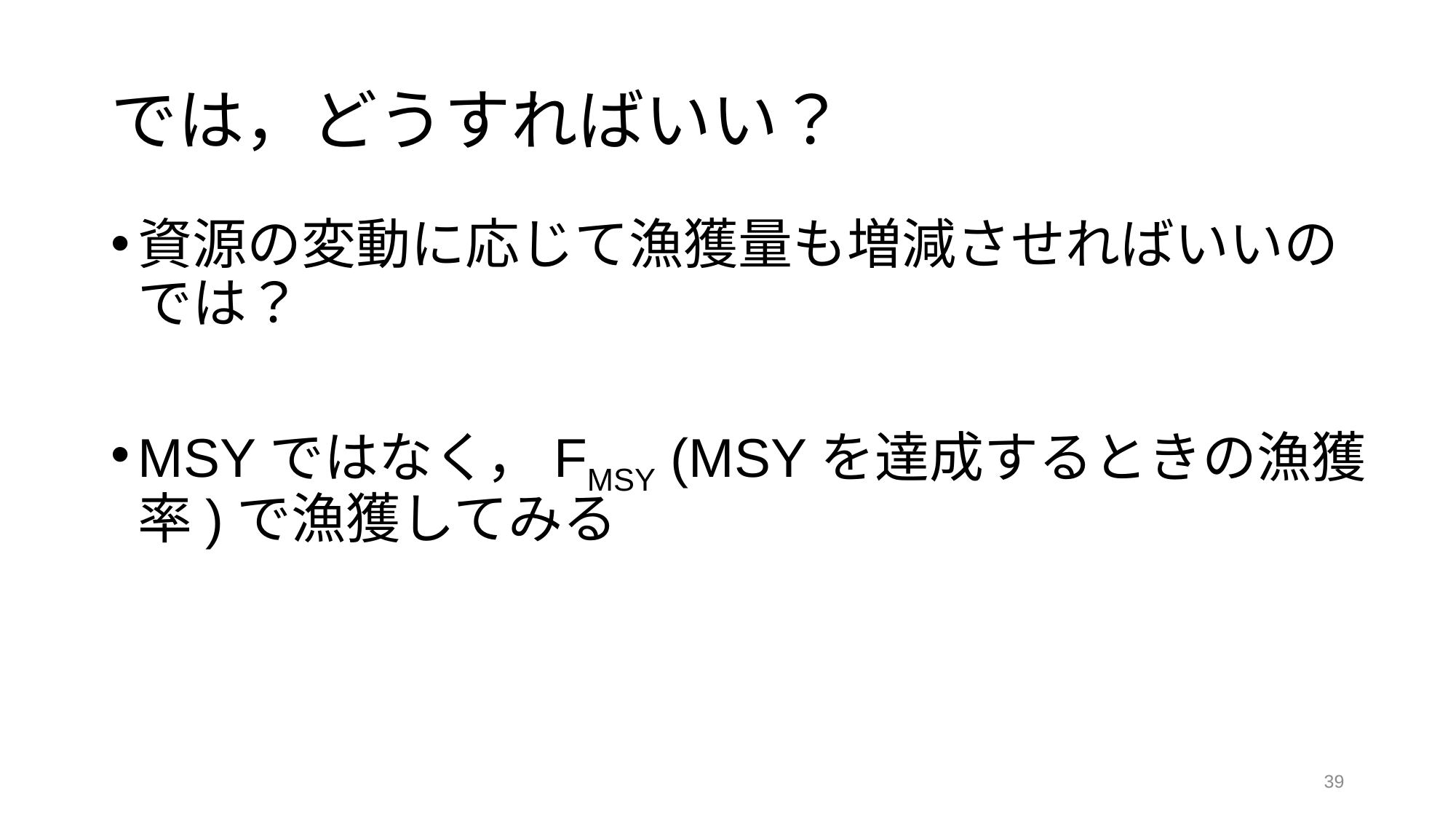

# では，どうすればいい？
資源の変動に応じて漁獲量も増減させればいいのでは？

MSYではなく，FMSY (MSYを達成するときの漁獲率)で漁獲してみる
39